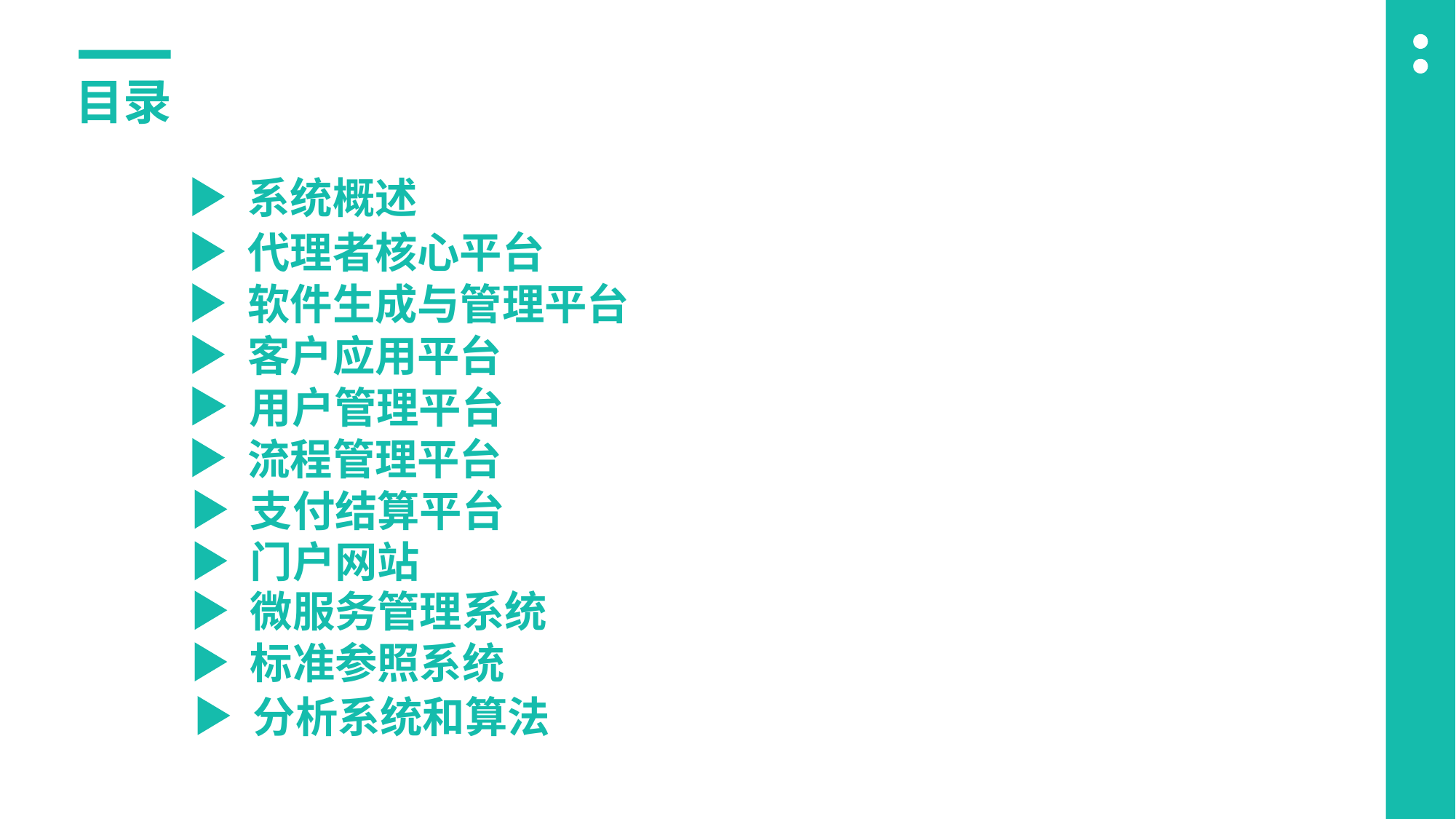

目录
系统概述

代理者核心平台

软件生成与管理平台

客户应用平台

用户管理平台

流程管理平台

支付结算平台

门户网站

微服务管理系统

标准参照系统

分析系统和算法